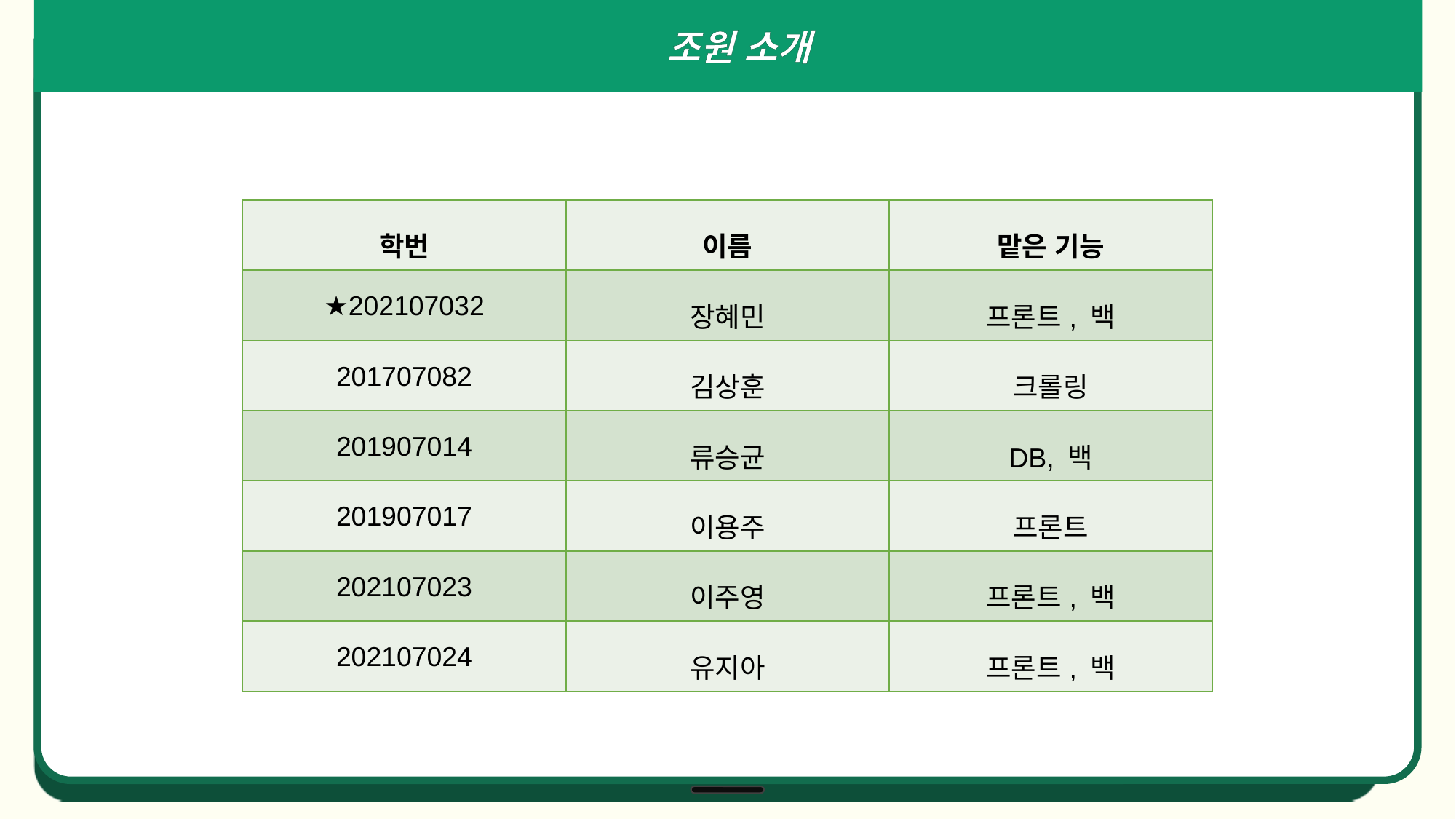

조원 소개

| 학번 | 이름 | 맡은 기능 |
| --- | --- | --- |
| ★202107032 | 장혜민 | 프론트, 백 |
| 201707082 | 김상훈 | 크롤링 |
| 201907014 | 류승균 | DB, 백 |
| 201907017 | 이용주 | 프론트 |
| 202107023 | 이주영 | 프론트, 백 |
| 202107024 | 유지아 | 프론트, 백 |